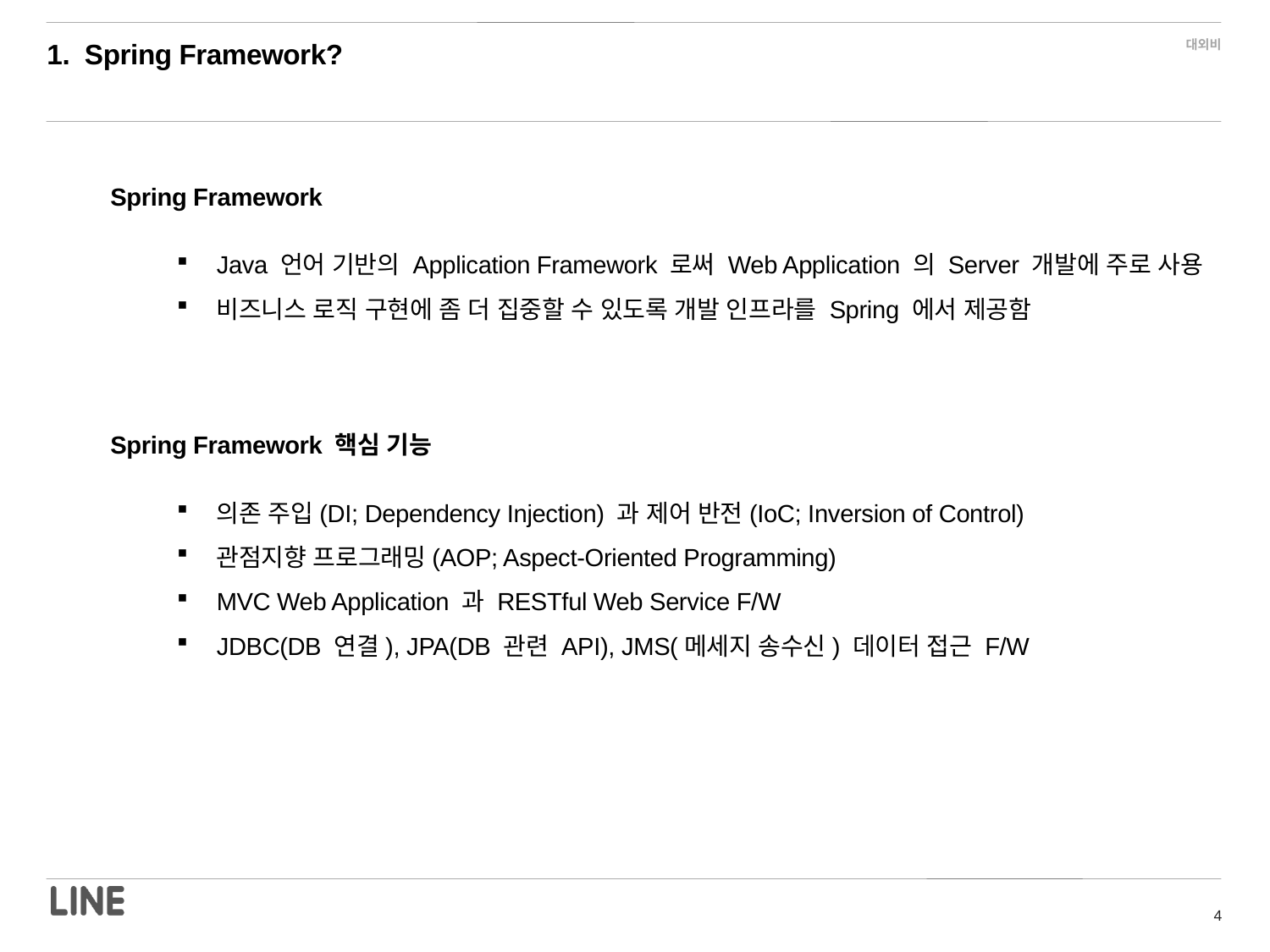

1.  Spring Framework?
Spring Framework
Java 언어 기반의 Application Framework 로써 Web Application 의 Server 개발에 주로 사용
비즈니스 로직 구현에 좀 더 집중할 수 있도록 개발 인프라를 Spring 에서 제공함
Spring Framework 핵심 기능
의존 주입(DI; Dependency Injection) 과 제어 반전(IoC; Inversion of Control)
관점지향 프로그래밍(AOP; Aspect-Oriented Programming)
MVC Web Application 과 RESTful Web Service F/W
JDBC(DB 연결), JPA(DB 관련 API), JMS(메세지 송수신) 데이터 접근 F/W